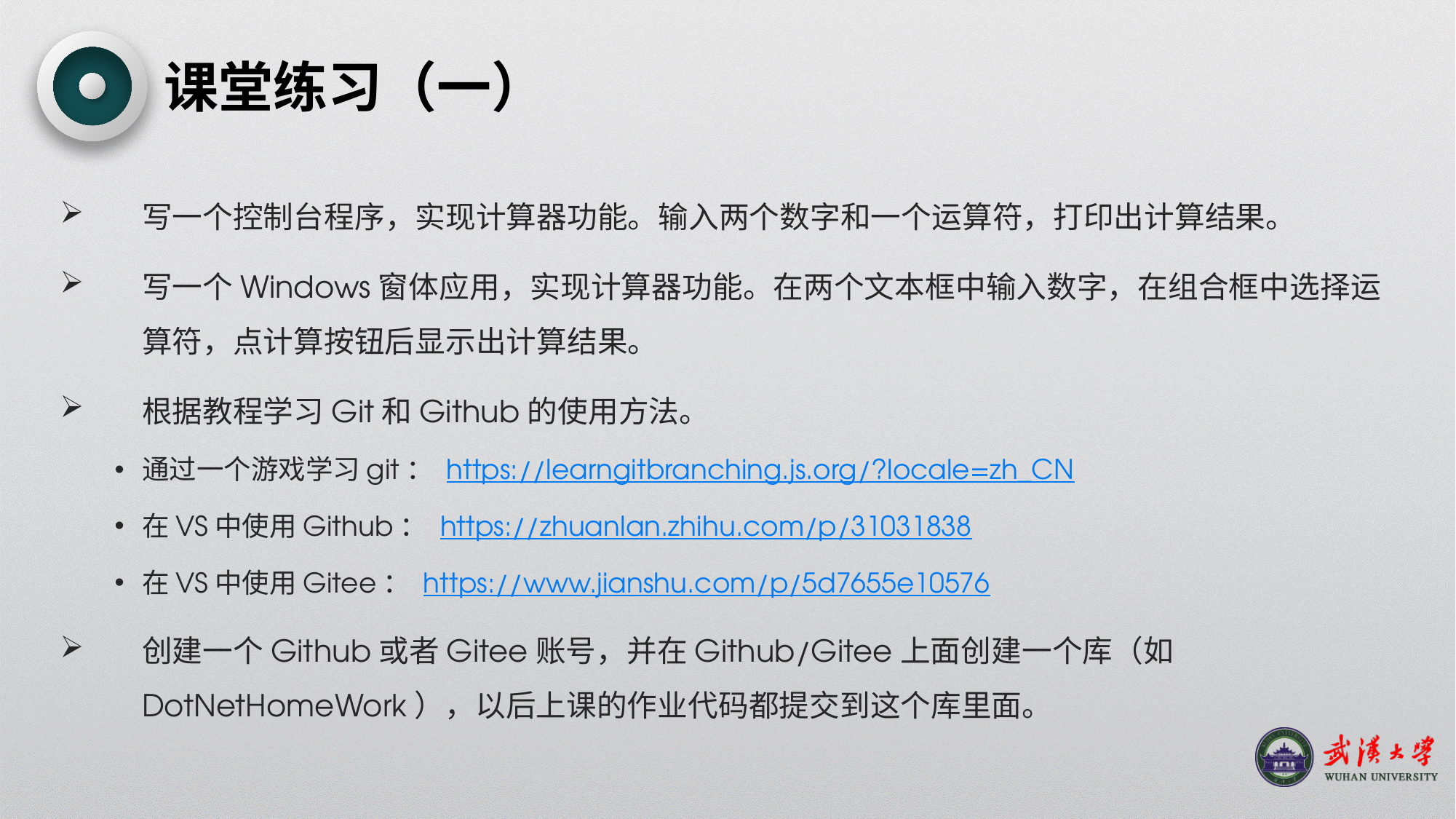

课堂练习（一）
写一个控制台程序，实现计算器功能。输入两个数字和一个运算符，打印出计算结果。
写一个Windows窗体应用，实现计算器功能。在两个文本框中输入数字，在组合框中选择运算符，点计算按钮后显示出计算结果。
根据教程学习Git和Github的使用方法。
通过一个游戏学习git： https://learngitbranching.js.org/?locale=zh_CN
在VS中使用Github： https://zhuanlan.zhihu.com/p/31031838
在VS中使用Gitee： https://www.jianshu.com/p/5d7655e10576
创建一个Github或者Gitee账号，并在Github/Gitee上面创建一个库（如DotNetHomeWork），以后上课的作业代码都提交到这个库里面。